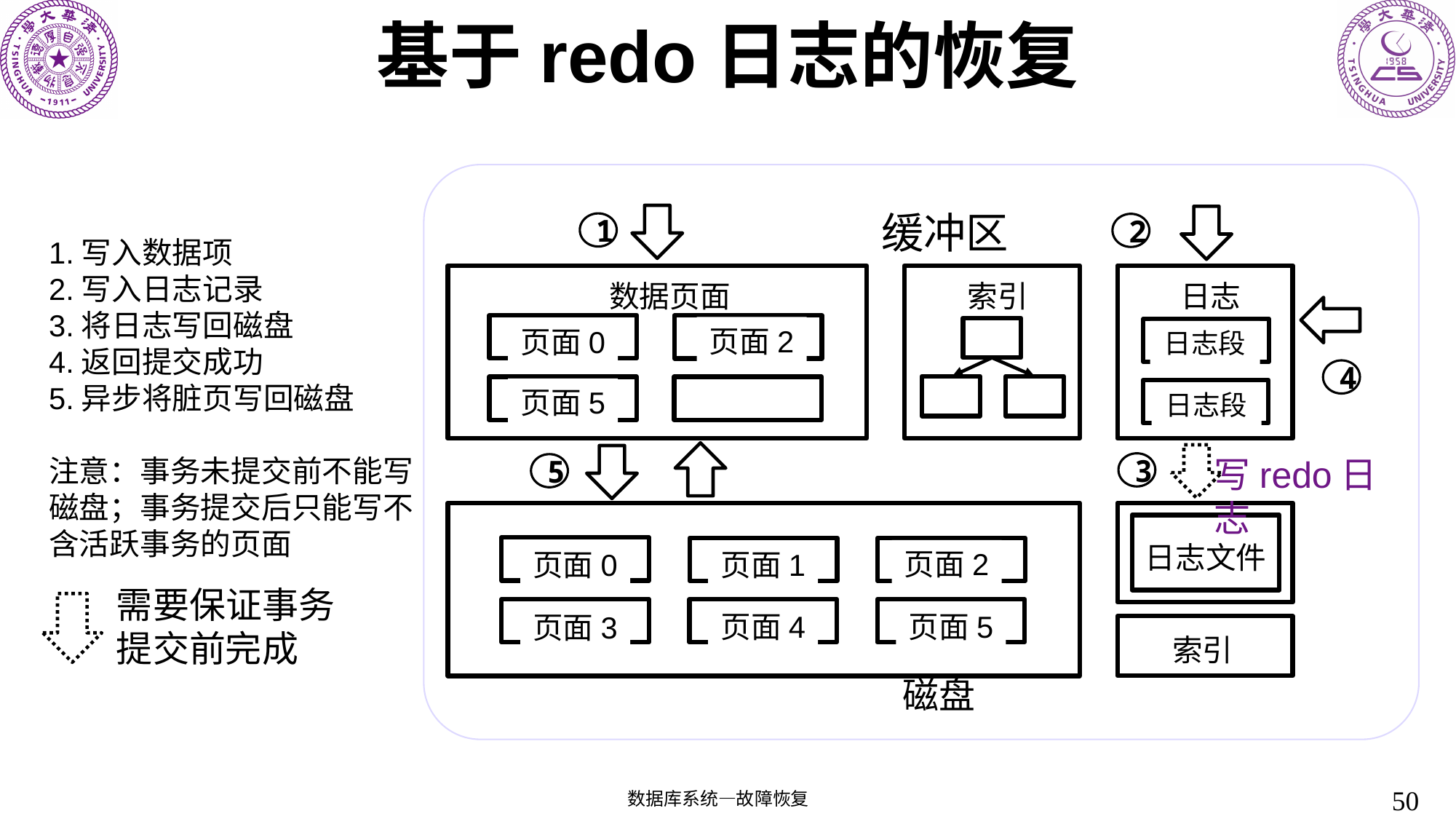

# 基于redo日志的恢复

缓冲区

1
2

数据页面
索引
日志

页面2
页面0

日志段
4

页面5

日志段

写redo日志
3
5

日志文件

页面2
页面1
页面0

页面4
页面5
页面3

索引
1.写入数据项
2.写入日志记录
3.将日志写回磁盘
4.返回提交成功
5.异步将脏页写回磁盘

注意：事务未提交前不能写磁盘；事务提交后只能写不含活跃事务的页面

需要保证事务提交前完成

磁盘
50
数据库系统—故障恢复